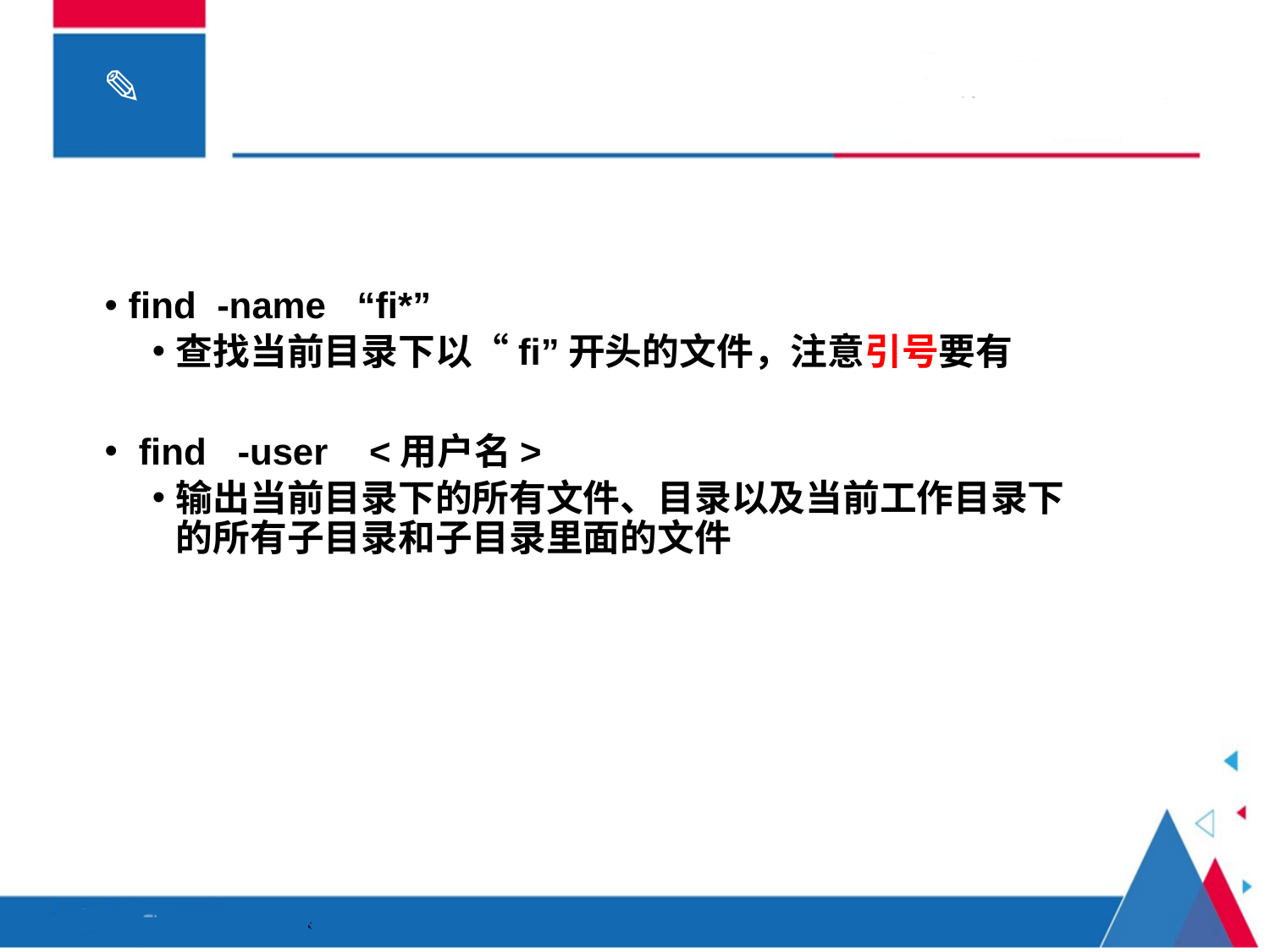

find  -name   “fi*”
查找当前目录下以“fi”开头的文件，注意引号要有

 find   -user    <用户名>
输出当前目录下的所有文件、目录以及当前工作目录下的所有子目录和子目录里面的文件